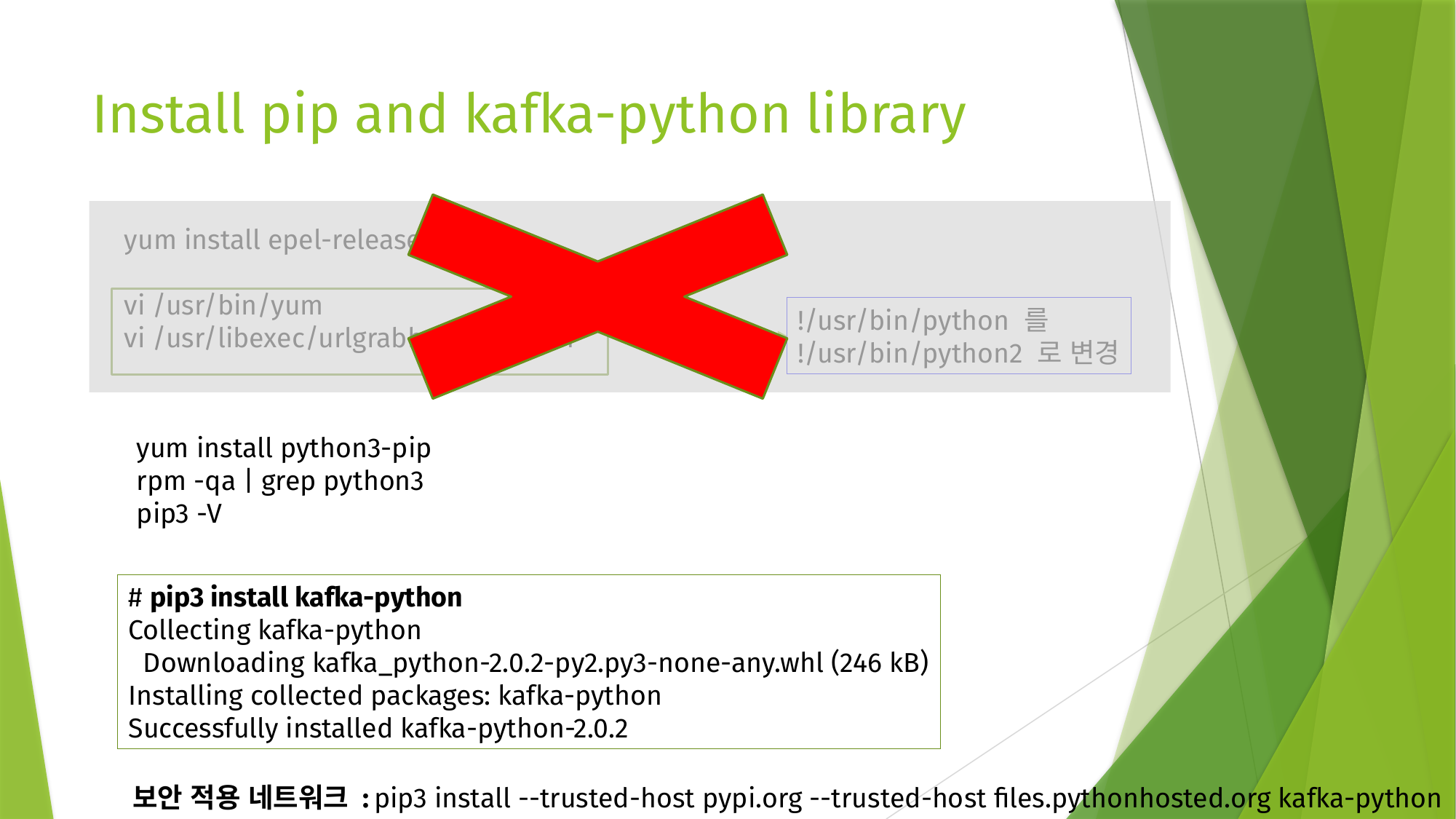

# Install pip and kafka-python library

yum install epel-release

vi /usr/bin/yum
vi /usr/libexec/urlgrabber-ext-down

!/usr/bin/python 를
!/usr/bin/python2 로 변경

yum install python3-pip
rpm -qa | grep python3
pip3 -V
# pip3 install kafka-python
Collecting kafka-python
  Downloading kafka_python-2.0.2-py2.py3-none-any.whl (246 kB)
Installing collected packages: kafka-python
Successfully installed kafka-python-2.0.2
보안 적용 네트워크 :
pip3 install --trusted-host pypi.org --trusted-host files.pythonhosted.org kafka-python